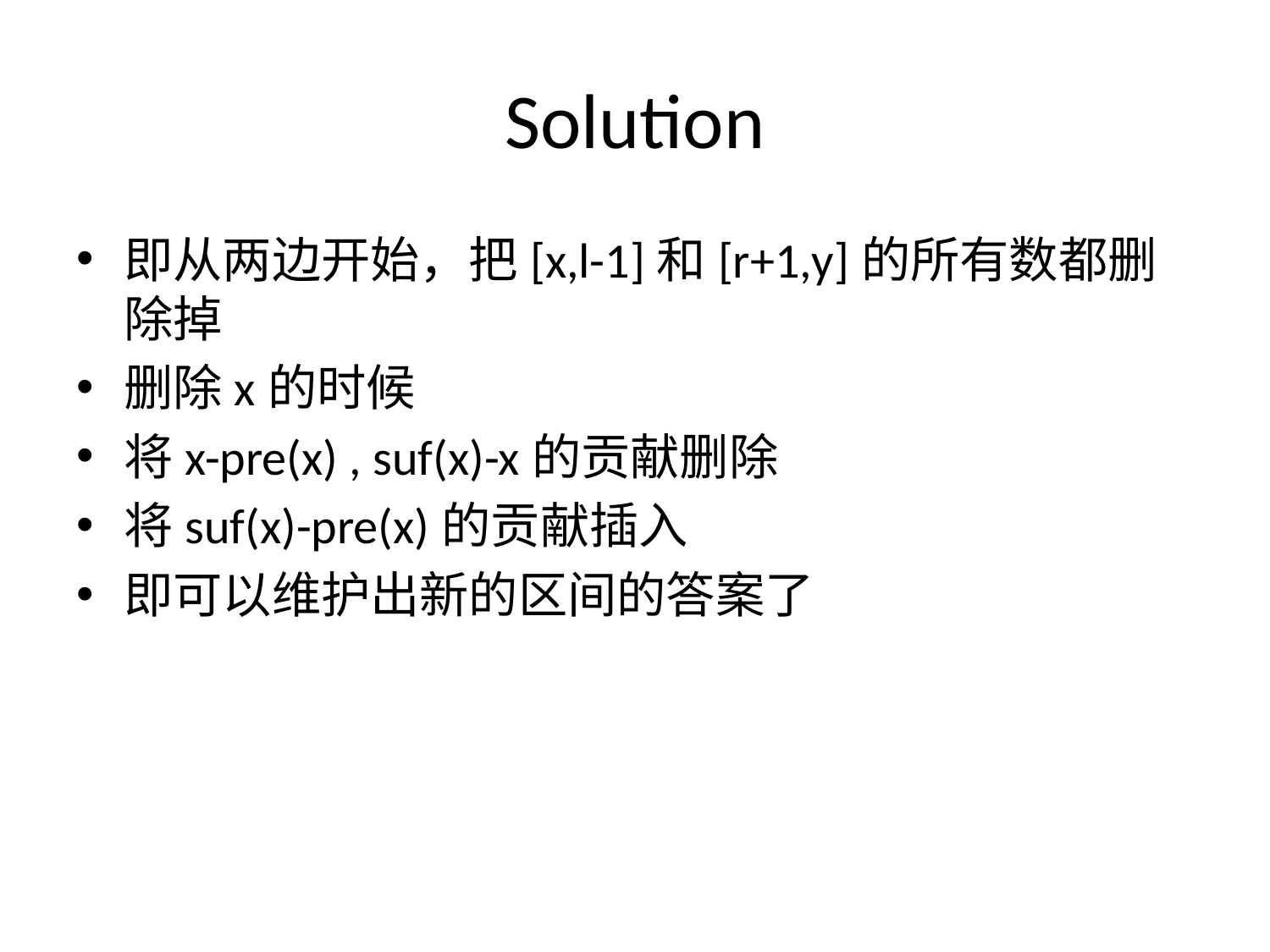

# Solution
即从两边开始，把[x,l-1]和[r+1,y]的所有数都删除掉
删除x的时候
将x-pre(x) , suf(x)-x的贡献删除
将suf(x)-pre(x)的贡献插入
即可以维护出新的区间的答案了